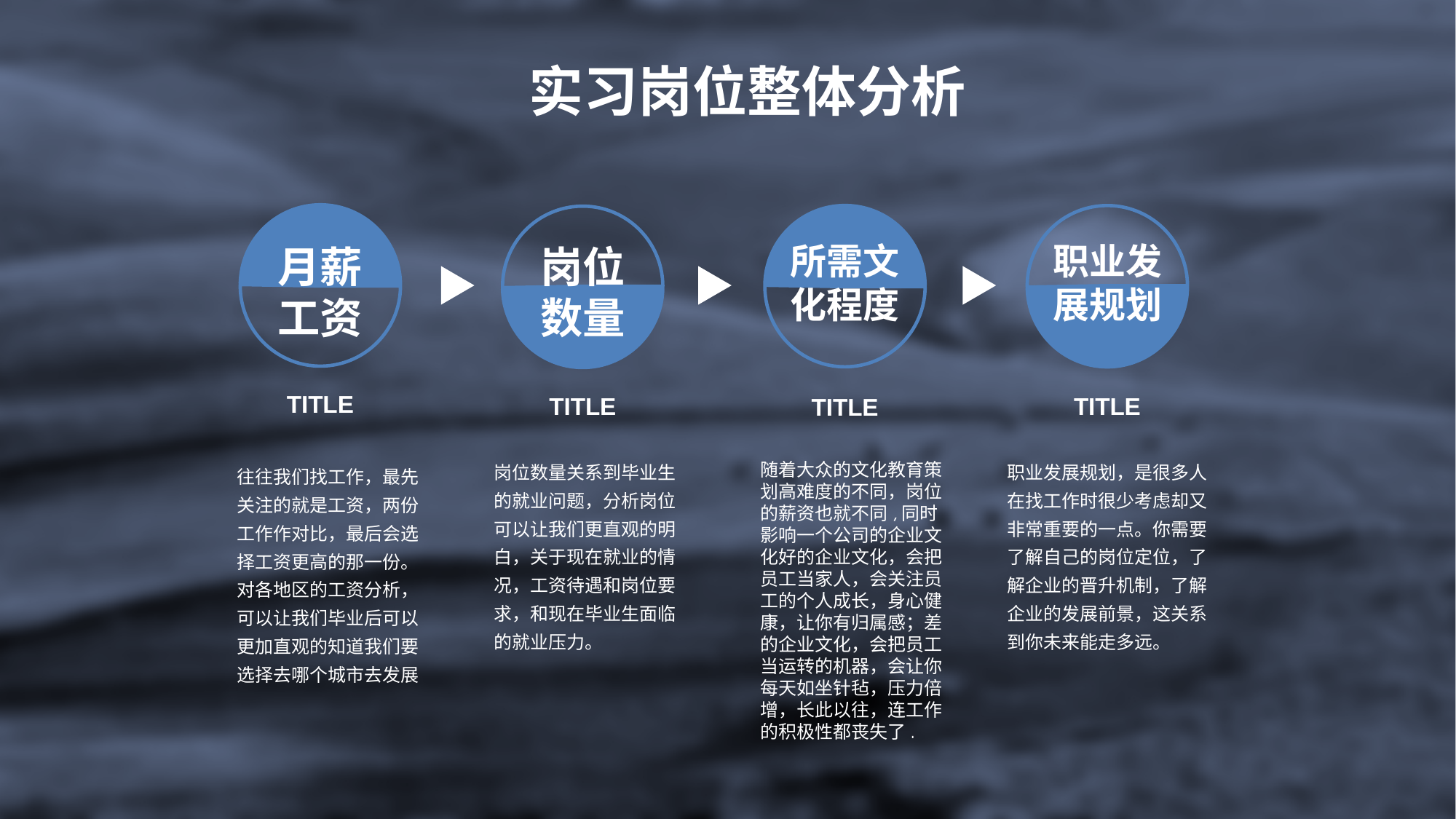

实习岗位整体分析

月薪工资

所需文化程度

职业发展规划

岗位数量

TITLE
TITLE
TITLE
TITLE
岗位数量关系到毕业生的就业问题，分析岗位可以让我们更直观的明白，关于现在就业的情况，工资待遇和岗位要求，和现在毕业生面临的就业压力。
职业发展规划，是很多人在找工作时很少考虑却又非常重要的一点。你需要了解自己的岗位定位，了解企业的晋升机制，了解企业的发展前景，这关系到你未来能走多远。
往往我们找工作，最先关注的就是工资，两份工作作对比，最后会选择工资更高的那一份。对各地区的工资分析，可以让我们毕业后可以更加直观的知道我们要选择去哪个城市去发展
随着大众的文化教育策划高难度的不同，岗位的薪资也就不同,同时影响一个公司的企业文化好的企业文化，会把员工当家人，会关注员工的个人成长，身心健康，让你有归属感；差的企业文化，会把员工当运转的机器，会让你每天如坐针毡，压力倍增，长此以往，连工作的积极性都丧失了.